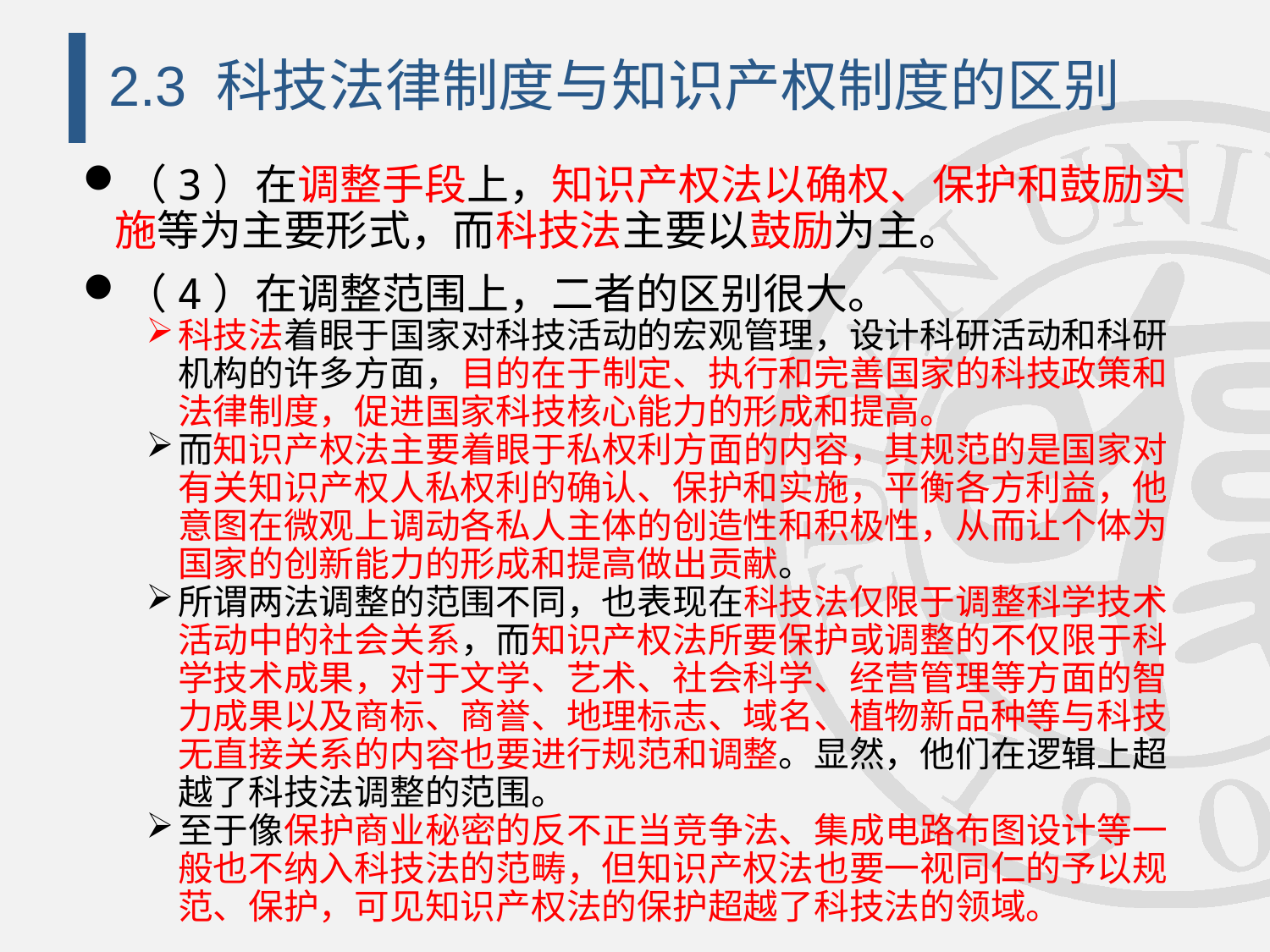

# 2.3 科技法律制度与知识产权制度的区别
（3）在调整手段上，知识产权法以确权、保护和鼓励实施等为主要形式，而科技法主要以鼓励为主。
（4）在调整范围上，二者的区别很大。
科技法着眼于国家对科技活动的宏观管理，设计科研活动和科研机构的许多方面，目的在于制定、执行和完善国家的科技政策和法律制度，促进国家科技核心能力的形成和提高。
而知识产权法主要着眼于私权利方面的内容，其规范的是国家对有关知识产权人私权利的确认、保护和实施，平衡各方利益，他意图在微观上调动各私人主体的创造性和积极性，从而让个体为国家的创新能力的形成和提高做出贡献。
所谓两法调整的范围不同，也表现在科技法仅限于调整科学技术活动中的社会关系，而知识产权法所要保护或调整的不仅限于科学技术成果，对于文学、艺术、社会科学、经营管理等方面的智力成果以及商标、商誉、地理标志、域名、植物新品种等与科技无直接关系的内容也要进行规范和调整。显然，他们在逻辑上超越了科技法调整的范围。
至于像保护商业秘密的反不正当竞争法、集成电路布图设计等一般也不纳入科技法的范畴，但知识产权法也要一视同仁的予以规范、保护，可见知识产权法的保护超越了科技法的领域。